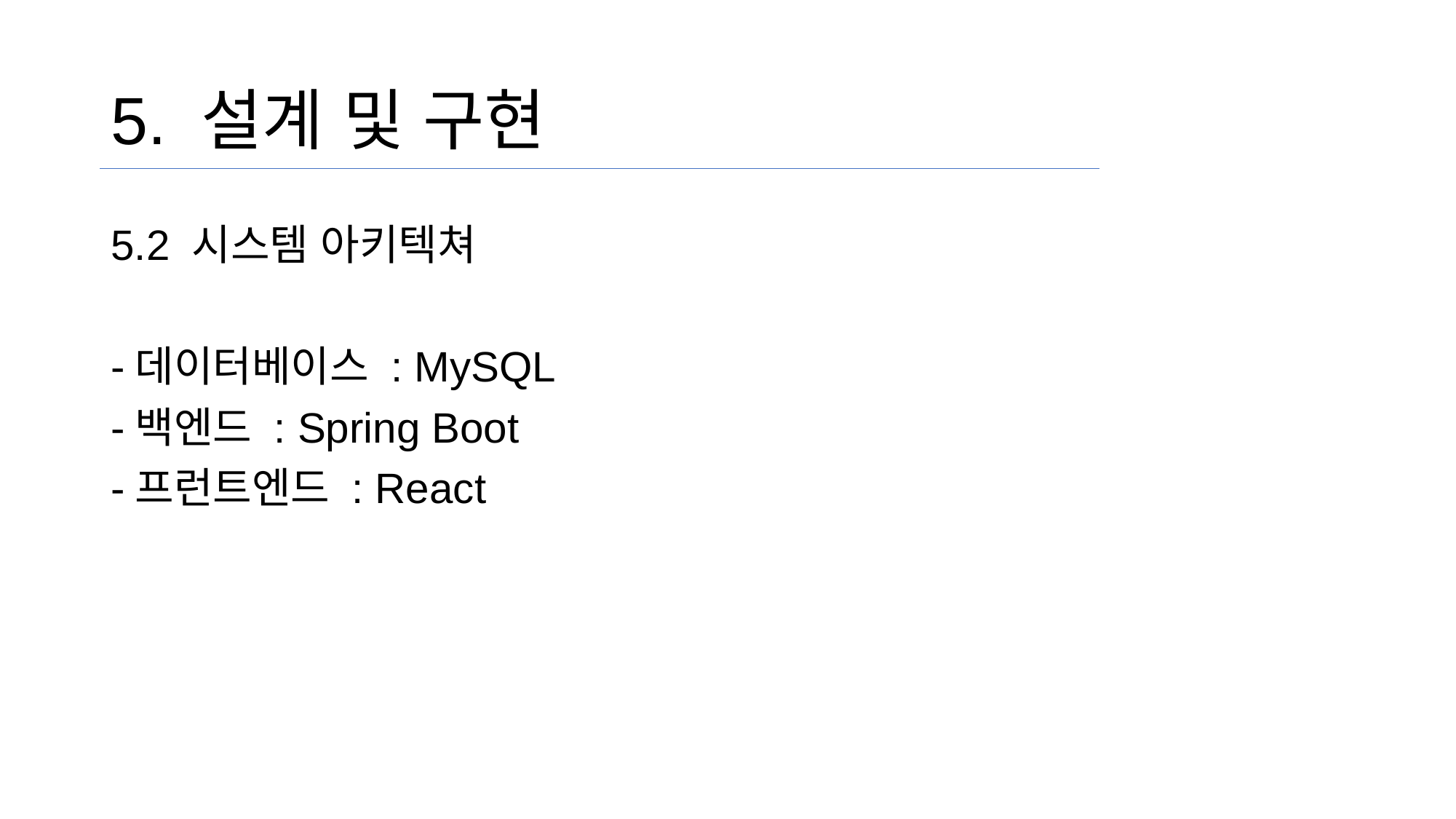

# 5. 설계 및 구현
5.2 시스템 아키텍쳐

-데이터베이스 : MySQL
-백엔드 : Spring Boot
-프런트엔드 : React